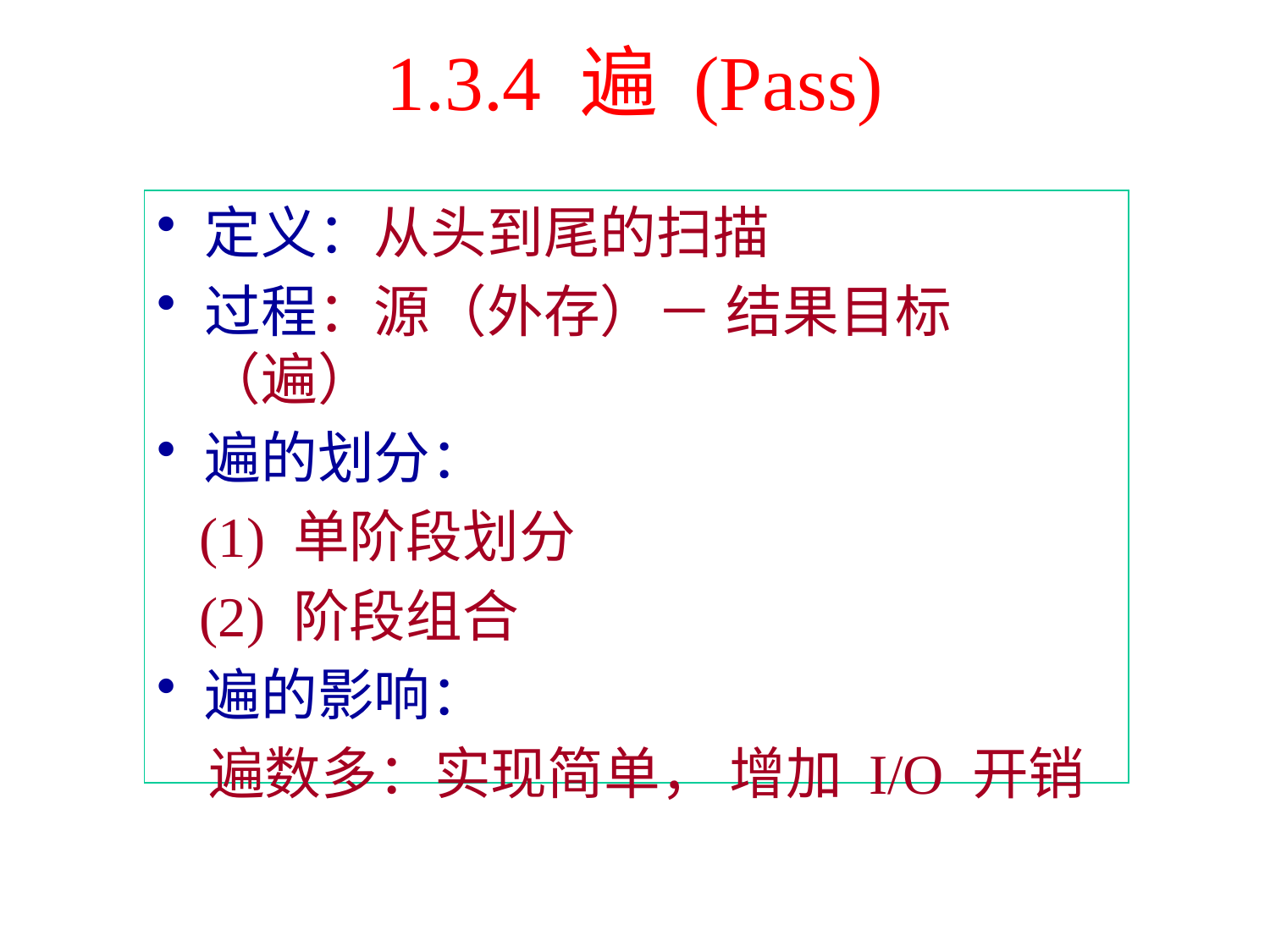

# 1.3.4 遍 (Pass)
定义：从头到尾的扫描
过程：源（外存）－ 结果目标（遍）
遍的划分：
   (1) 单阶段划分
   (2) 阶段组合
遍的影响：
   遍数多：实现简单， 增加 I/O 开销